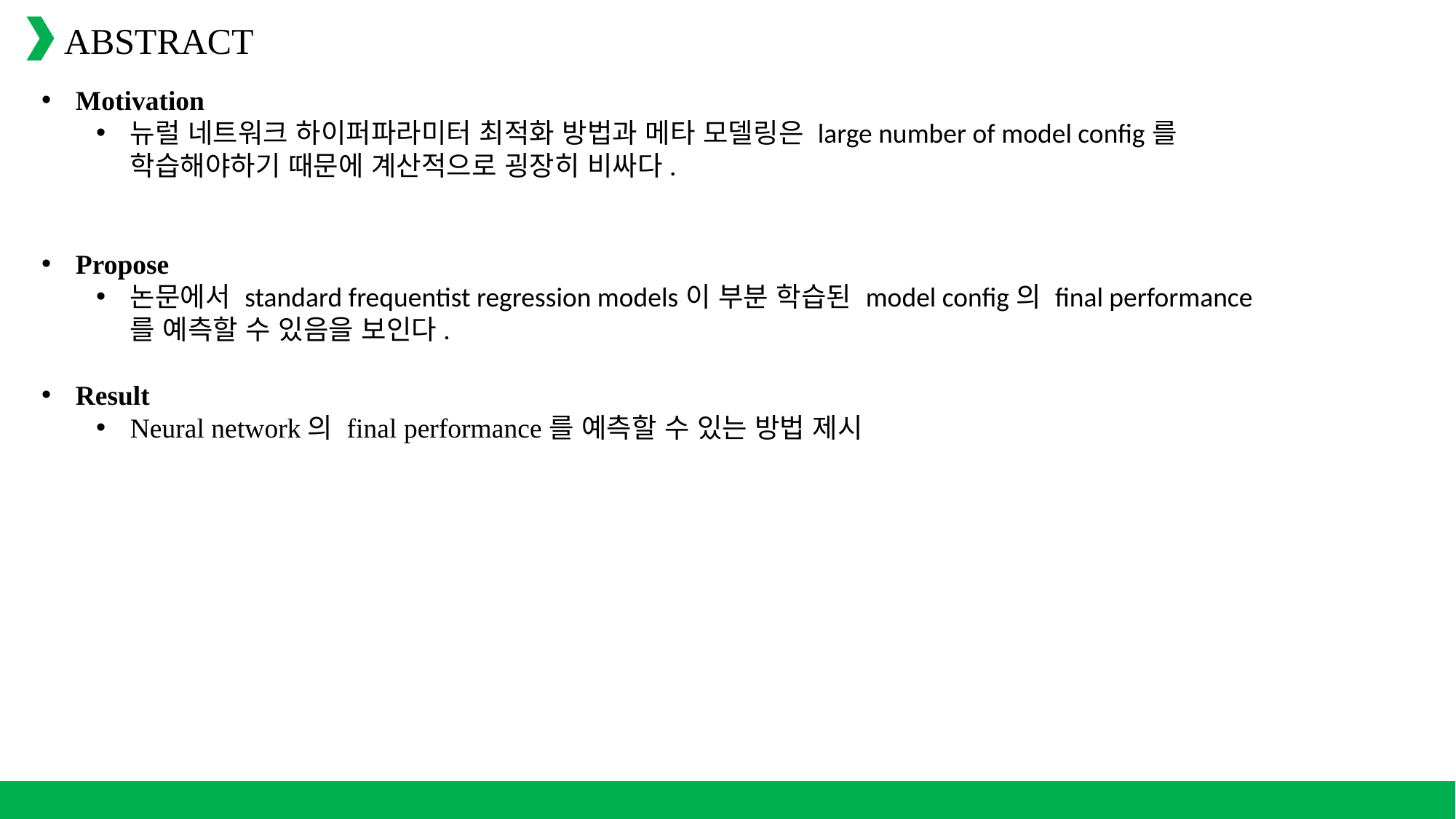

ABSTRACT
Motivation
뉴럴 네트워크 하이퍼파라미터 최적화 방법과 메타 모델링은 large number of model config를 학습해야하기 때문에 계산적으로 굉장히 비싸다.

Propose
논문에서 standard frequentist regression models이 부분 학습된 model config의 final performance를 예측할 수 있음을 보인다.

Result
Neural network의 final performance를 예측할 수 있는 방법 제시